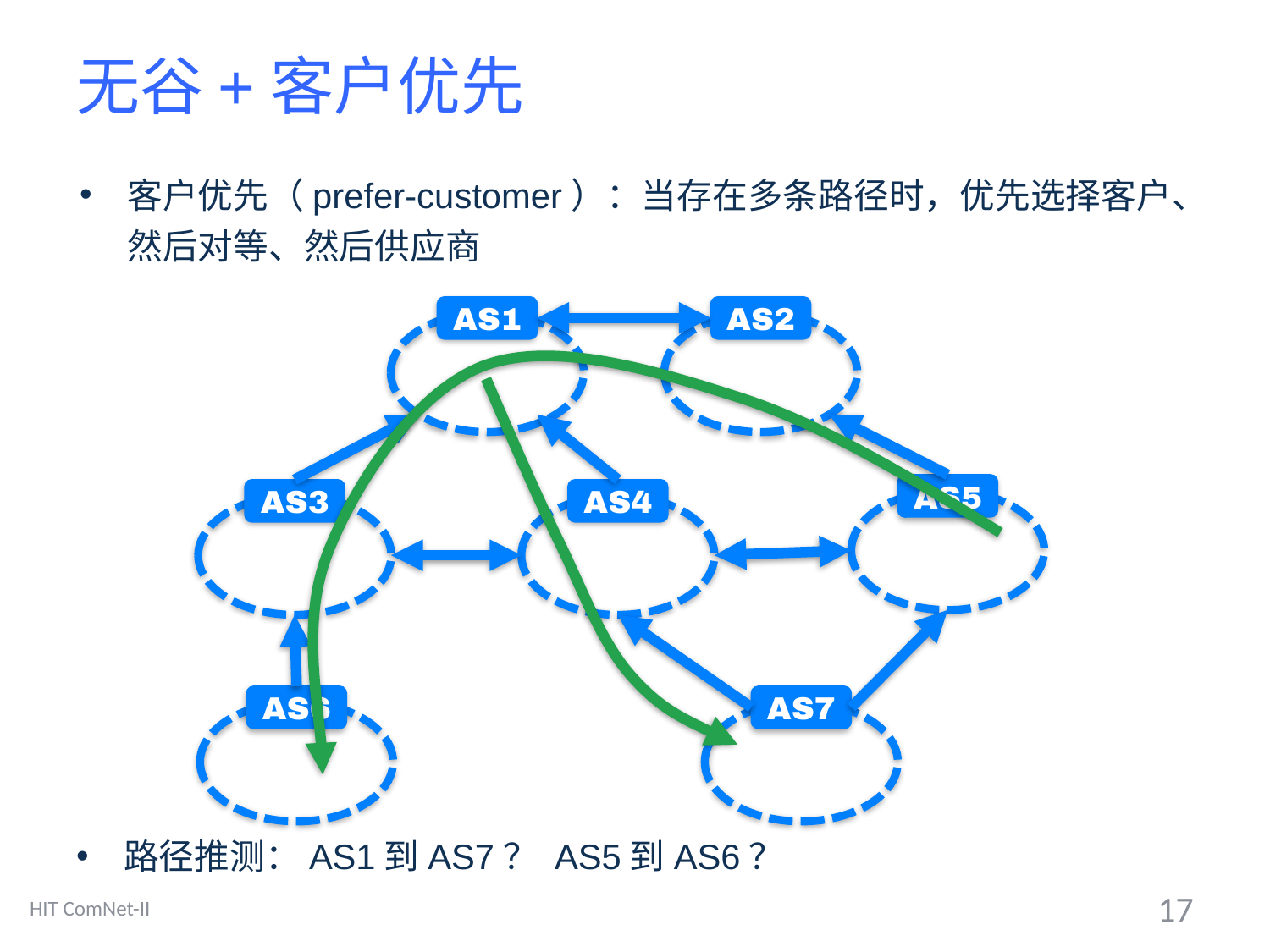

# 无谷+客户优先
客户优先（prefer-customer）：当存在多条路径时，优先选择客户、然后对等、然后供应商
AS1

AS2

AS5

AS3

AS4

AS6

AS7

路径推测：AS1到AS7？ AS5到AS6？
HIT ComNet-II
17